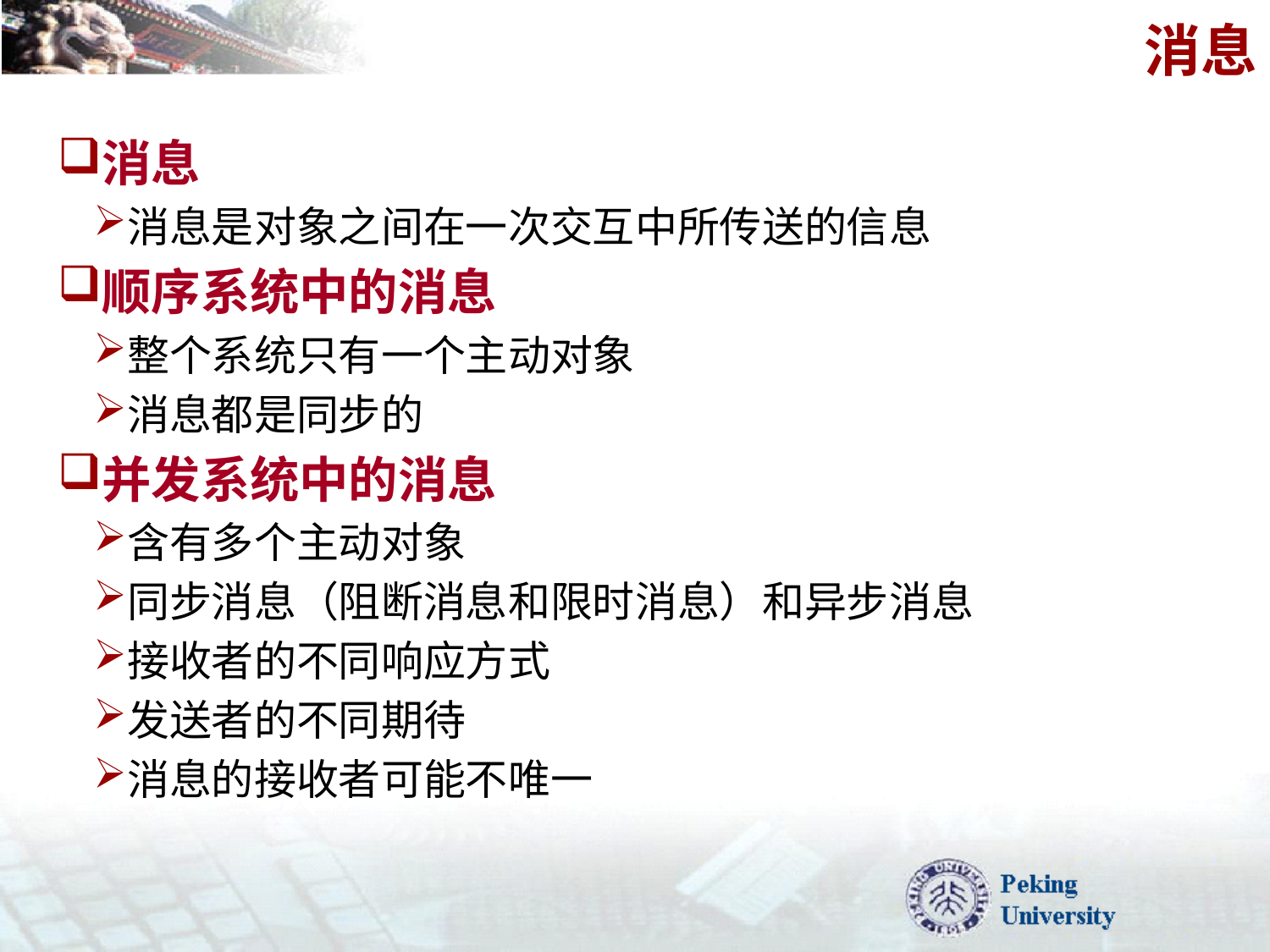

# 消息
消息
消息是对象之间在一次交互中所传送的信息
顺序系统中的消息
整个系统只有一个主动对象
消息都是同步的
并发系统中的消息
含有多个主动对象
同步消息（阻断消息和限时消息）和异步消息
接收者的不同响应方式
发送者的不同期待
消息的接收者可能不唯一